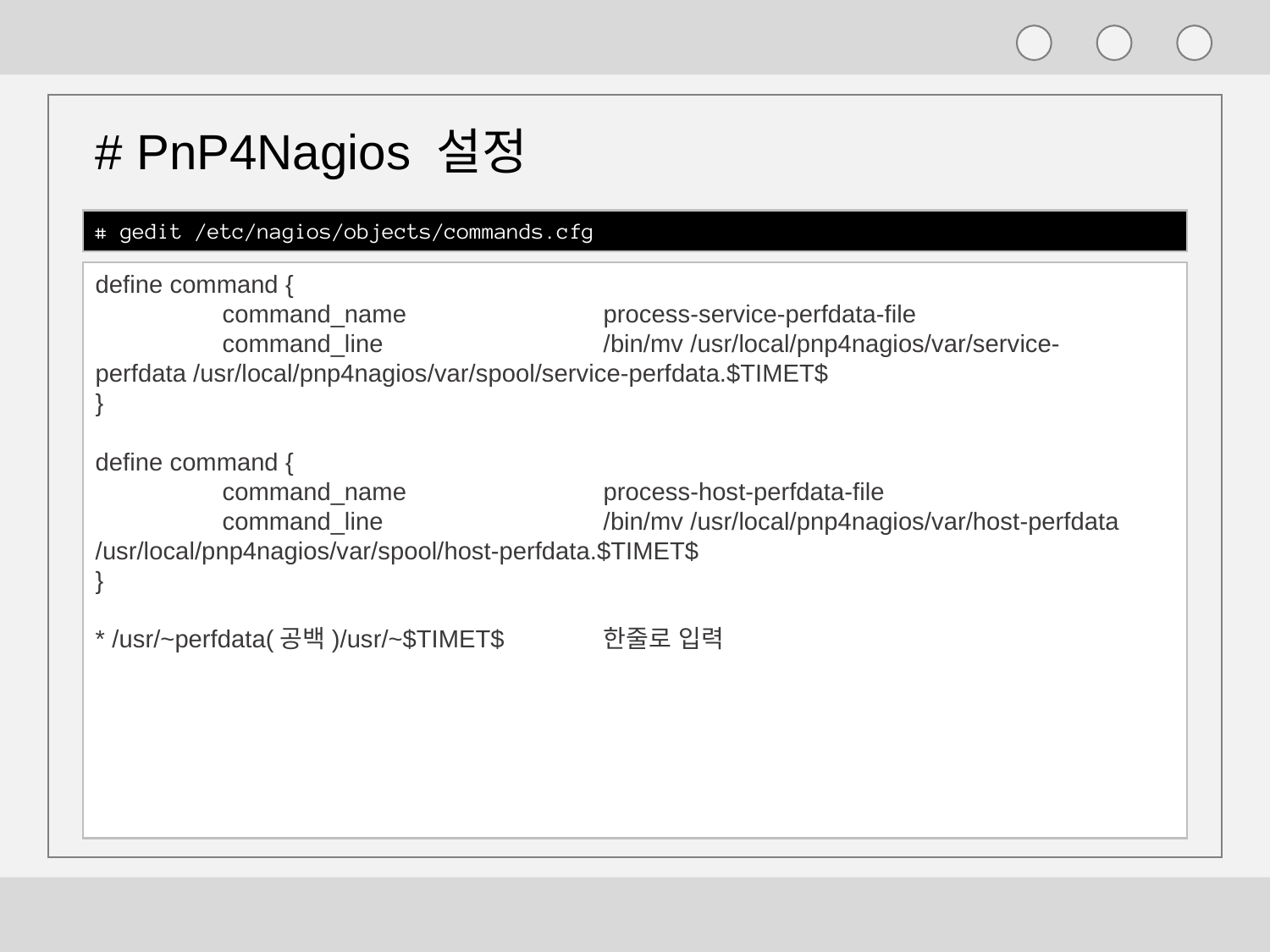

# PnP4Nagios 설정
# gedit /etc/nagios/objects/commands.cfg
define command {
	command_name		process-service-perfdata-file
	command_line		/bin/mv /usr/local/pnp4nagios/var/service-perfdata /usr/local/pnp4nagios/var/spool/service-perfdata.$TIMET$
}

define command {
	command_name		process-host-perfdata-file
	command_line		/bin/mv /usr/local/pnp4nagios/var/host-perfdata /usr/local/pnp4nagios/var/spool/host-perfdata.$TIMET$
}

* /usr/~perfdata(공백)/usr/~$TIMET$	한줄로 입력